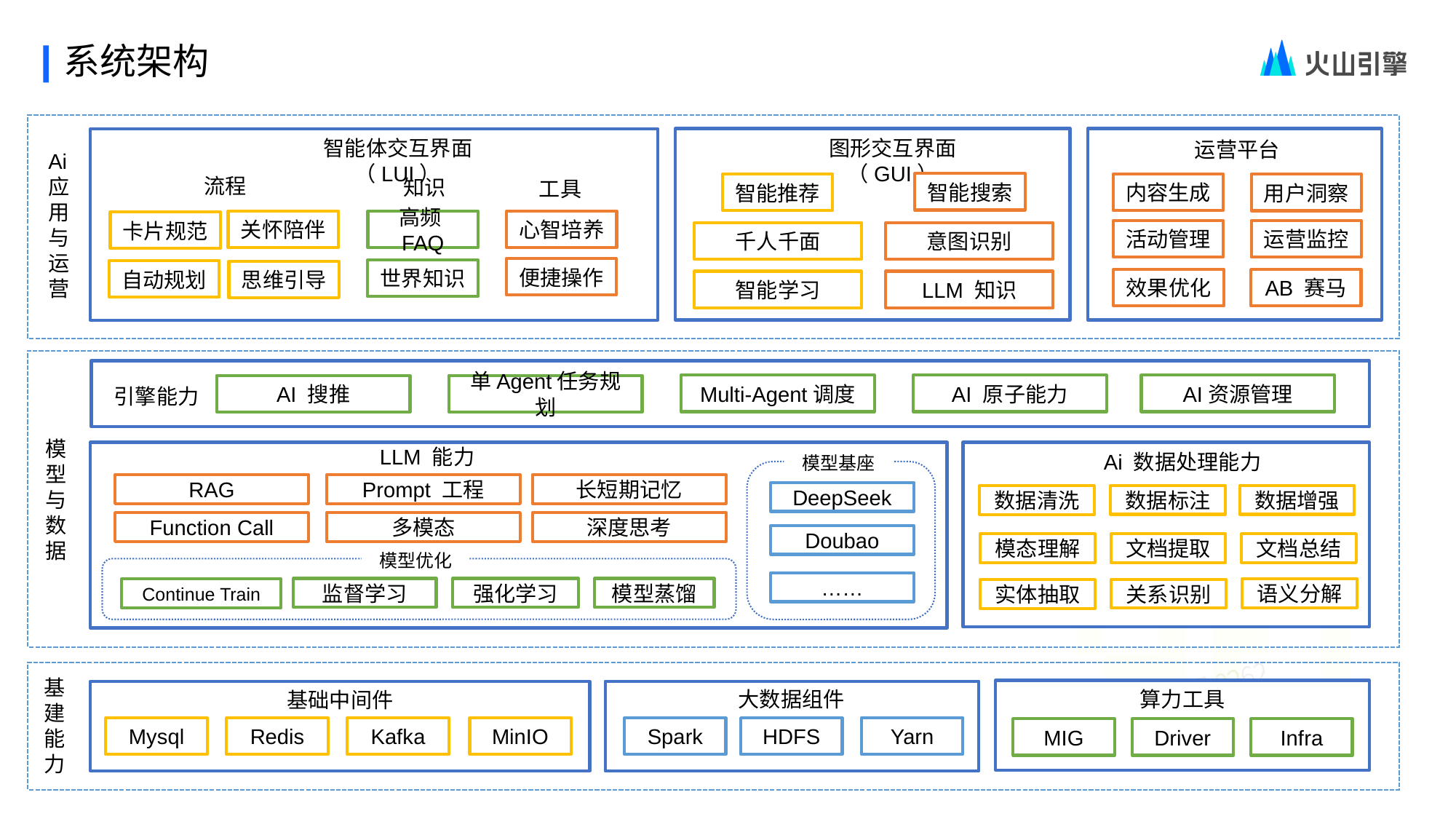

系统架构

智能体交互界面（LUI）
图形交互界面（GUI）
运营平台
Ai应用与运营
流程
知识
工具
智能搜索
内容生成
智能推荐
用户洞察
心智培养
关怀陪伴
高频FAQ
卡片规范
活动管理
运营监控
千人千面
意图识别
便捷操作
世界知识
自动规划
思维引导
效果优化
AB 赛马
智能学习
LLM 知识

Multi-Agent调度
AI 原子能力
AI资源管理
单Agent任务规划
AI 搜推
引擎能力
模型与数据
LLM 能力

Ai 数据处理能力
模型基座

RAG
Prompt 工程
长短期记忆
DeepSeek
数据标注
数据增强
数据清洗

Function Call
多模态
深度思考
Doubao
文档总结
模态理解
文档提取
模型优化

……
监督学习
强化学习
模型蒸馏
语义分解
Continue Train
关系识别
实体抽取

基建能力
算力工具
大数据组件

基础中间件
Yarn
HDFS
Mysql
Redis
Kafka
MinIO
Spark
MIG
Driver
Infra